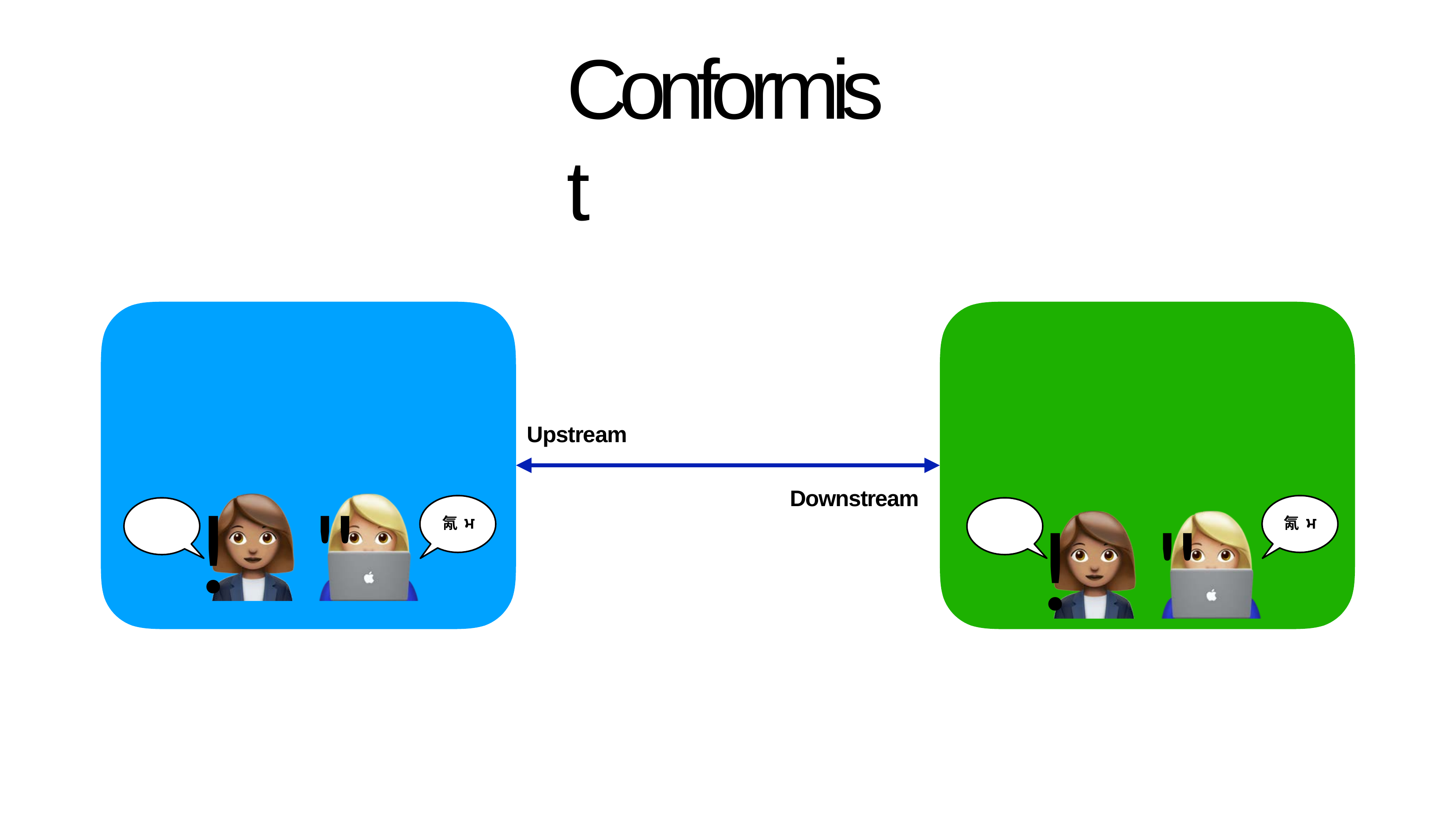

# Conformist

Upstream

!"
Downstream

!"

氝ਮ
氝ਮ